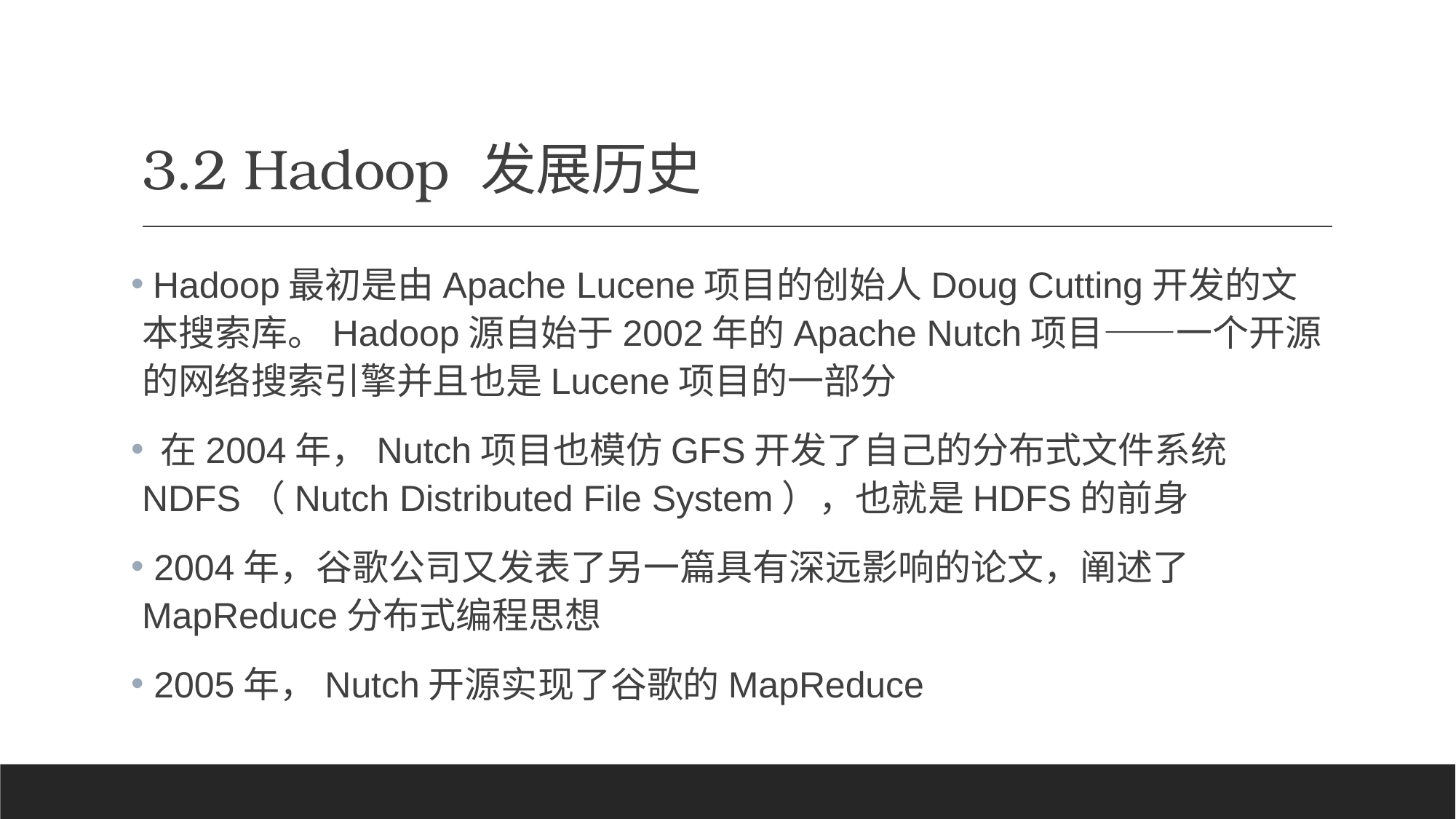

# 3.2 Hadoop 发展历史
 Hadoop最初是由Apache Lucene项目的创始人Doug Cutting开发的文本搜索库。Hadoop源自始于2002年的Apache Nutch项目——一个开源的网络搜索引擎并且也是Lucene项目的一部分
 在2004年，Nutch项目也模仿GFS开发了自己的分布式文件系统NDFS（Nutch Distributed File System），也就是HDFS的前身
 2004年，谷歌公司又发表了另一篇具有深远影响的论文，阐述了MapReduce分布式编程思想
 2005年，Nutch开源实现了谷歌的MapReduce